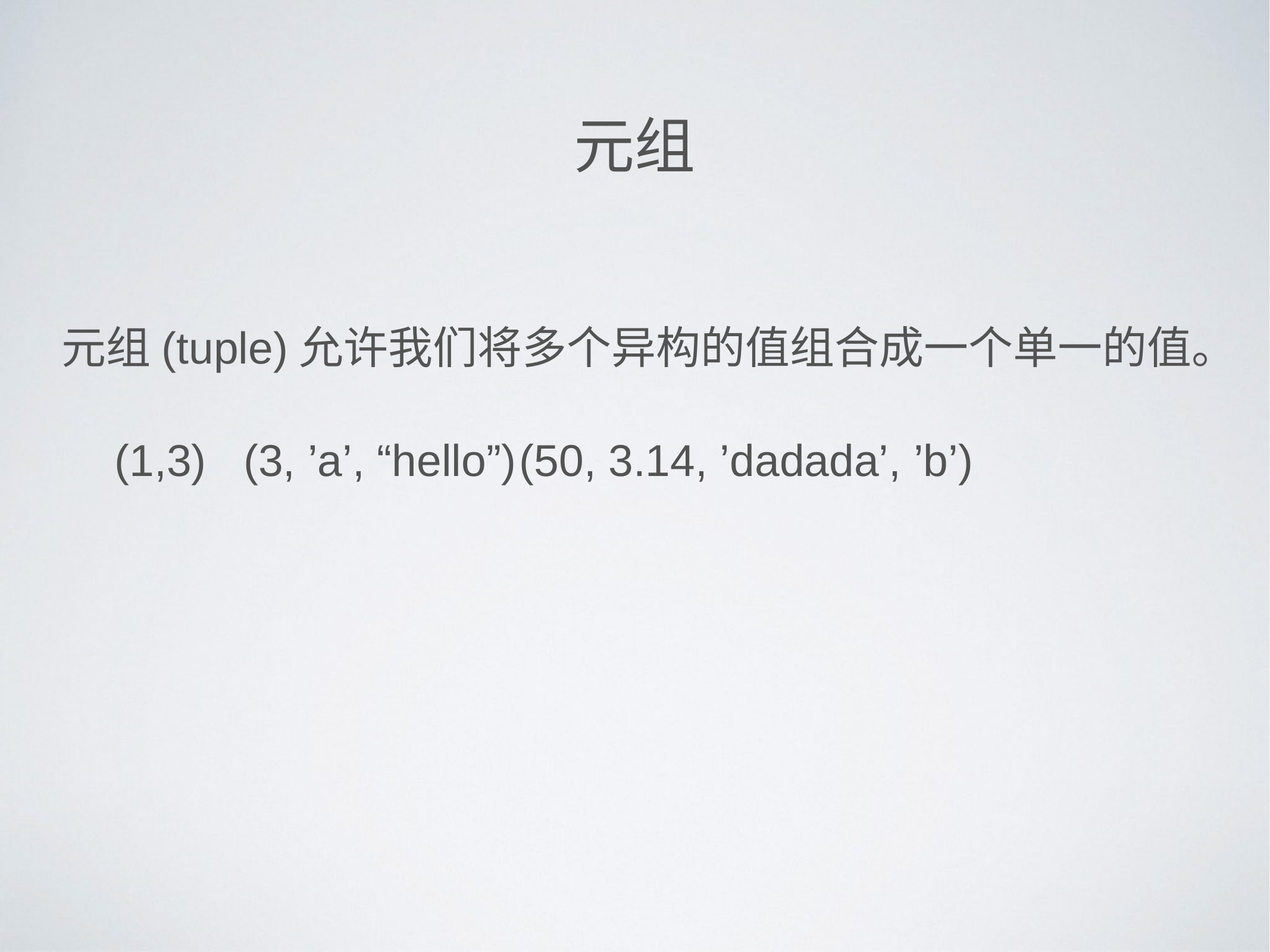

元组
元组(tuple)允许我们将多个异构的值组合成一个单一的值。
(1,3)
(3, ’a’, “hello”)
(50, 3.14, ’dadada’, ’b’)